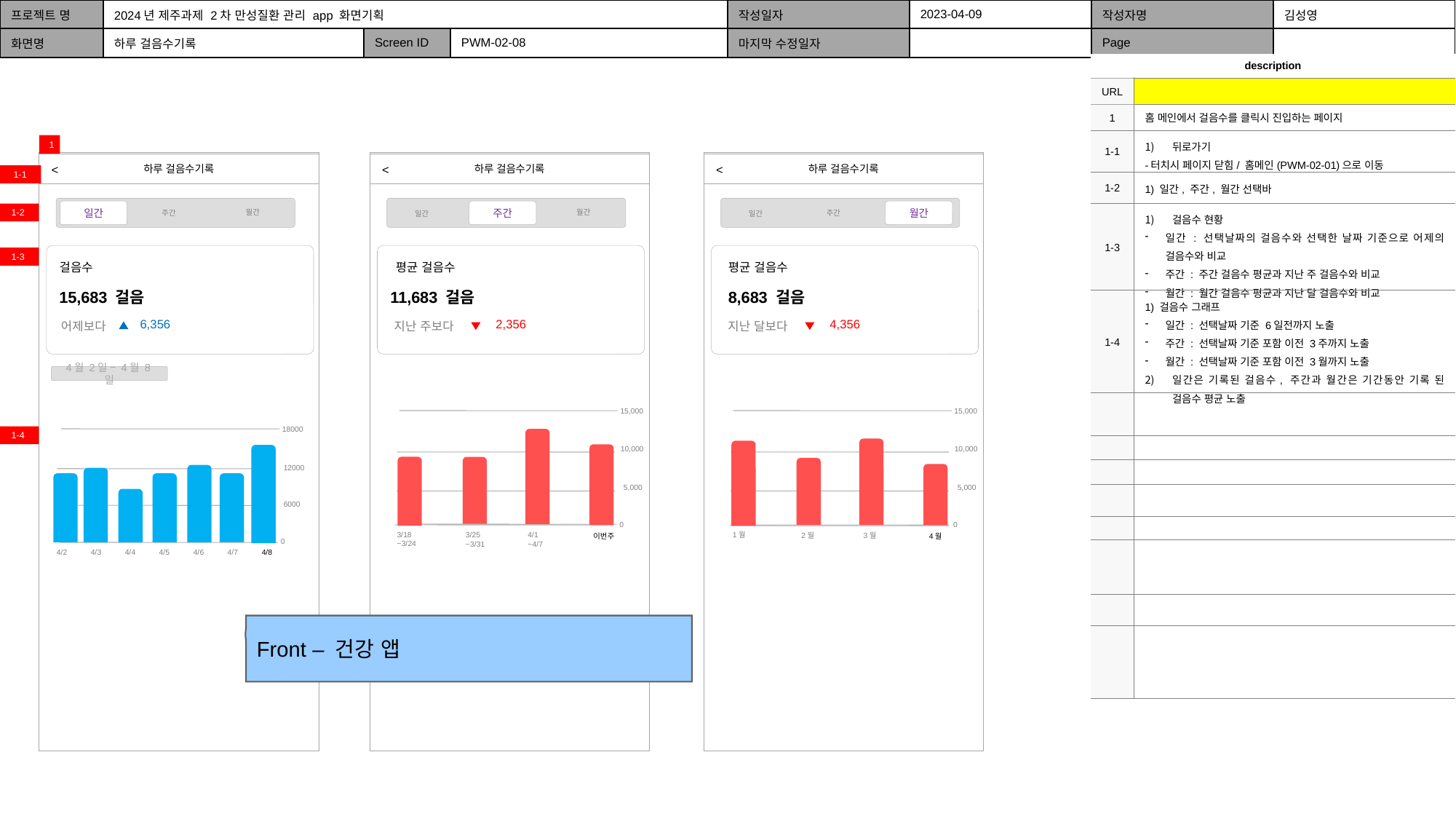

| 프로젝트 명 | 2024년 제주과제 2차 만성질환 관리 app 화면기획 |  |  | 작성일자 | 2023-04-09 | 작성자명 | 김성영 |
| --- | --- | --- | --- | --- | --- | --- | --- |
| 화면명 | 하루 걸음수기록 | Screen ID | PWM-02-08 | 마지막 수정일자 |  | Page |  |
| description |  |
| --- | --- |
| URL |  |
| 1 | 홈 메인에서 걸음수를 클릭시 진입하는 페이지 |
| 1-1 | 뒤로가기 -터치시 페이지 닫힘/ 홈메인(PWM-02-01)으로 이동 |
| 1-2 | 1) 일간, 주간, 월간 선택바 |
| 1-3 | 걸음수 현황 일간 : 선택날짜의 걸음수와 선택한 날짜 기준으로 어제의 걸음수와 비교 주간 : 주간 걸음수 평균과 지난 주 걸음수와 비교 월간 : 월간 걸음수 평균과 지난 달 걸음수와 비교 |
| 1-4 | 1) 걸음수 그래프 일간 : 선택날짜 기준 6일전까지 노출 주간 : 선택날짜 기준 포함 이전 3주까지 노출 월간 : 선택날짜 기준 포함 이전 3월까지 노출 일간은 기록된 걸음수, 주간과 월간은 기간동안 기록 된 걸음수 평균 노출 |
|  |  |
|  |  |
|  |  |
|  |  |
|  |  |
|  |  |
|  |  |
|  |  |
1

하루 걸음수기록
하루 걸음수기록
하루 걸음수기록
<
<
<
64%
1-1

월간
일간
주간
월간
월간
월간
주간
주간
주간
일간
일간
1-2

1-3
걸음수
평균 걸음수
평균 걸음수
15,683 걸음
11,683 걸음
8,683 걸음
2,356
4,356
6,356
어제보다
지난 주보다
지난 달보다

4월 2일 – 4월 8일
15,000
15,000
18000
1-4

10,000
10,000

12000

5,000
5,000

6000
0
0
3/18
~3/24
1월
3/25
~3/31
4/1
~4/7
2월
3월
이번주
4월
0
4/2
4/3
4/4
4/5
4/6
4/7
4/8
Front – 건강 앱